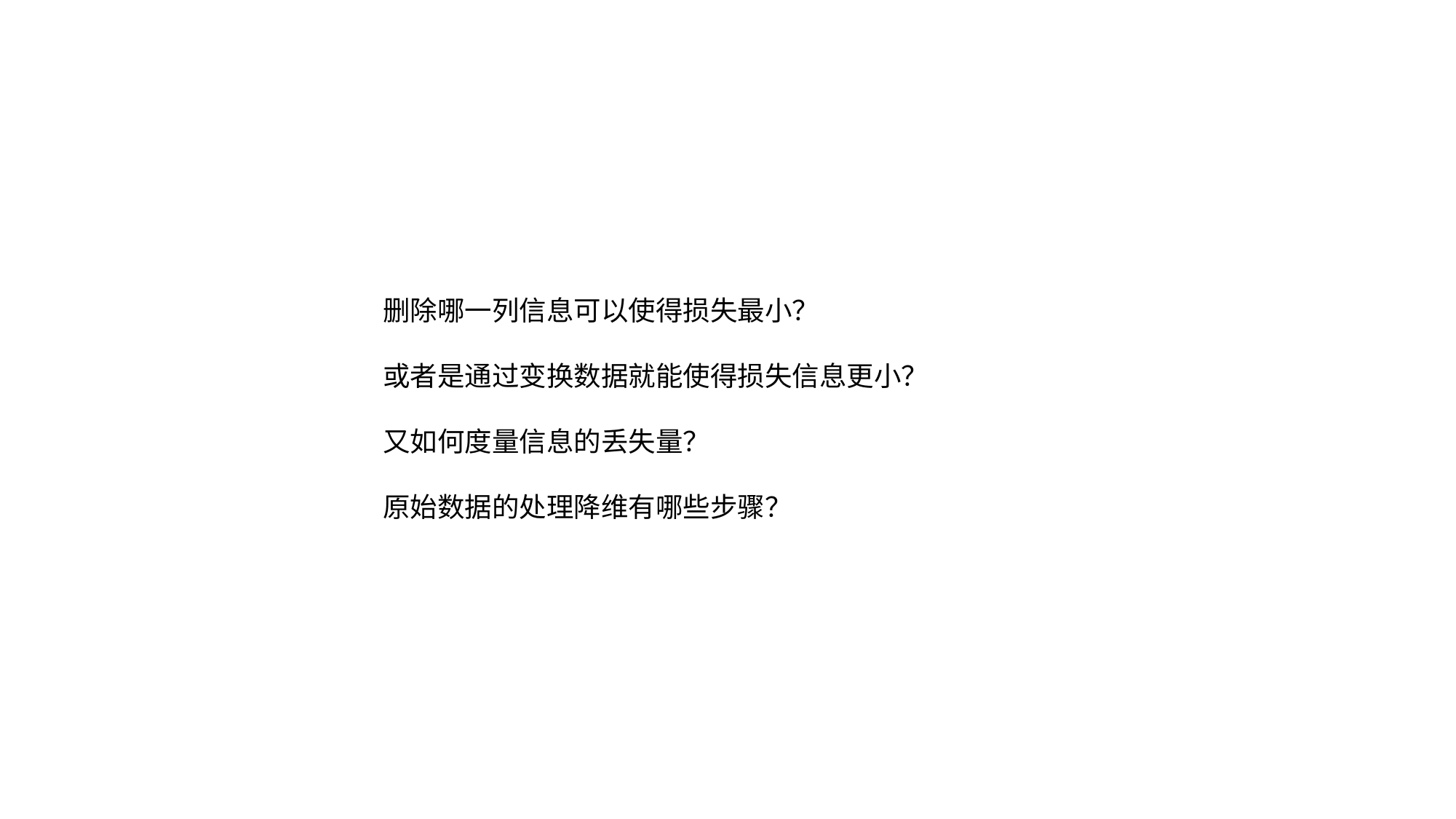

删除哪一列信息可以使得损失最小？

或者是通过变换数据就能使得损失信息更小？

又如何度量信息的丢失量？

原始数据的处理降维有哪些步骤？